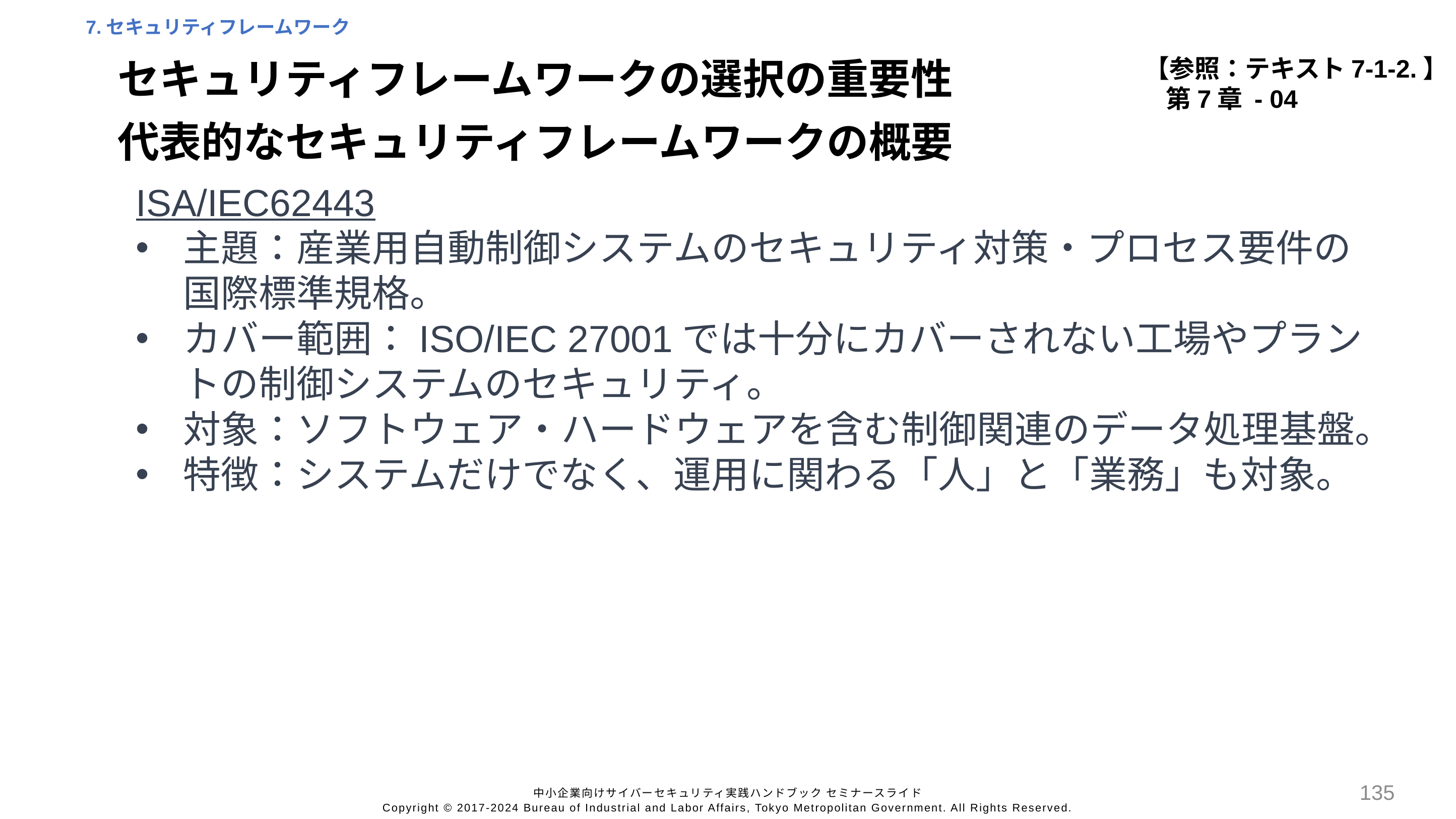

7.セキュリティフレームワーク
【参照：テキスト7-1-2.】
第7章 - 04
セキュリティフレームワークの選択の重要性
代表的なセキュリティフレームワークの概要
ISA/IEC62443
主題：産業用自動制御システムのセキュリティ対策・プロセス要件の
国際標準規格。
カバー範囲：ISO/IEC 27001では十分にカバーされない工場やプラントの制御システムのセキュリティ。
対象：ソフトウェア・ハードウェアを含む制御関連のデータ処理基盤。
特徴：システムだけでなく、運用に関わる「人」と「業務」も対象。
135